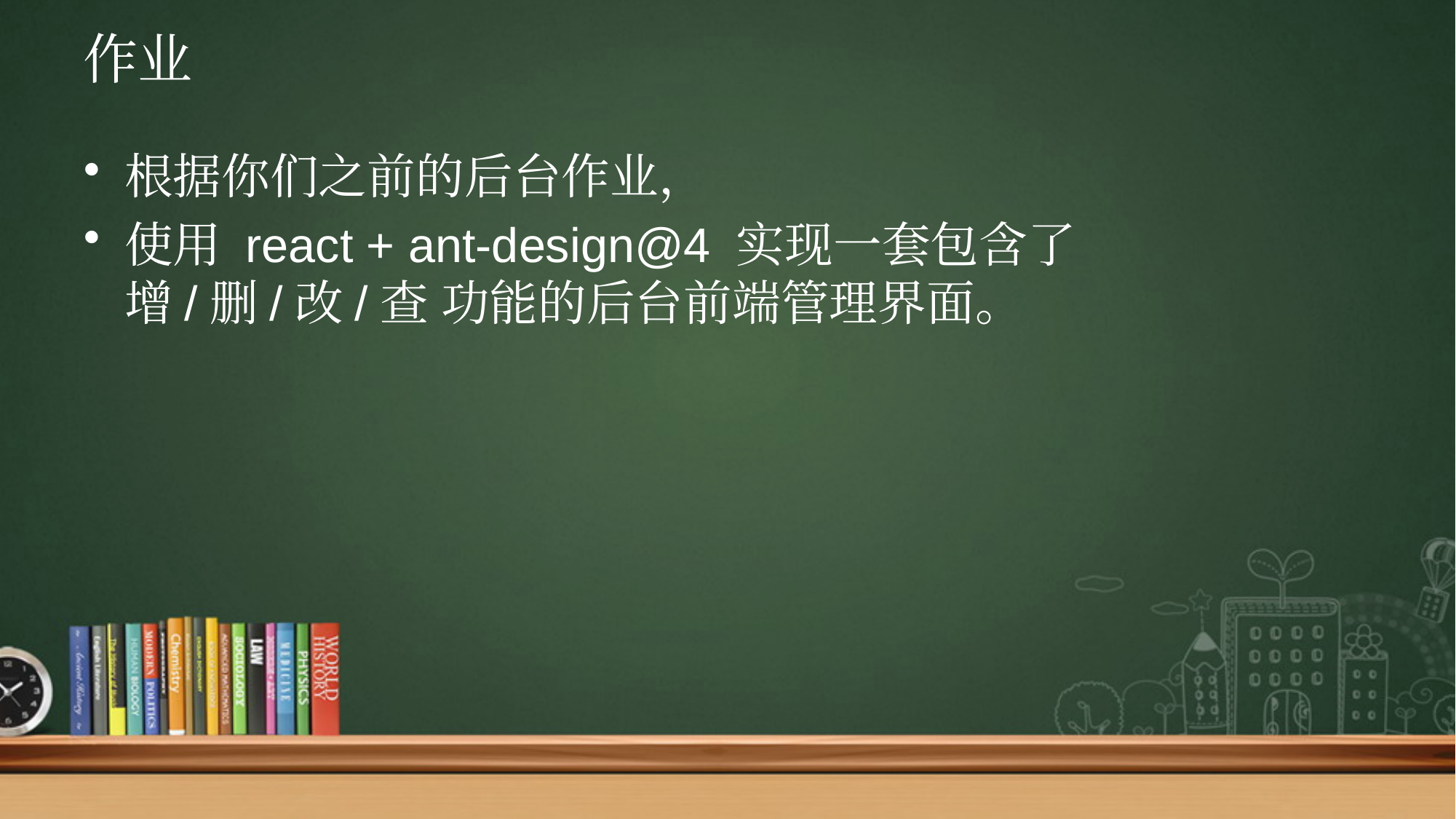

# 作业
根据你们之前的后台作业，
使用 react + ant-design@4 实现一套包含了 增/删/改/查 功能的后台前端管理界面。